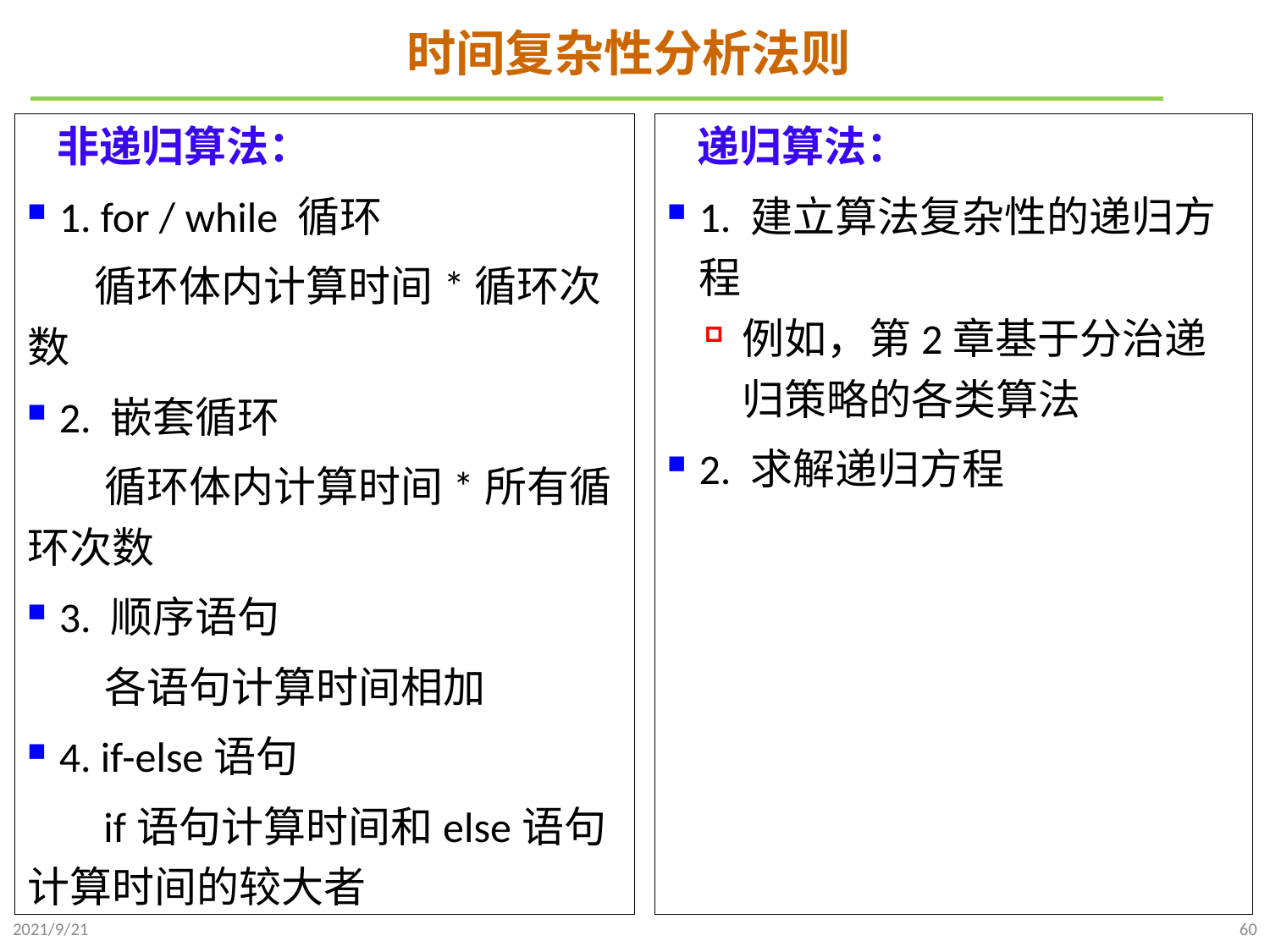

# 时间复杂性分析法则
非递归算法：
1. for / while 循环
      循环体内计算时间*循环次数
2. 嵌套循环
       循环体内计算时间*所有循环次数
3. 顺序语句
       各语句计算时间相加
4. if-else语句
        if语句计算时间和else语句计算时间的较大者

递归算法：
1. 建立算法复杂性的递归方程
例如，第2章基于分治递归策略的各类算法
2. 求解递归方程

2021/9/21
60